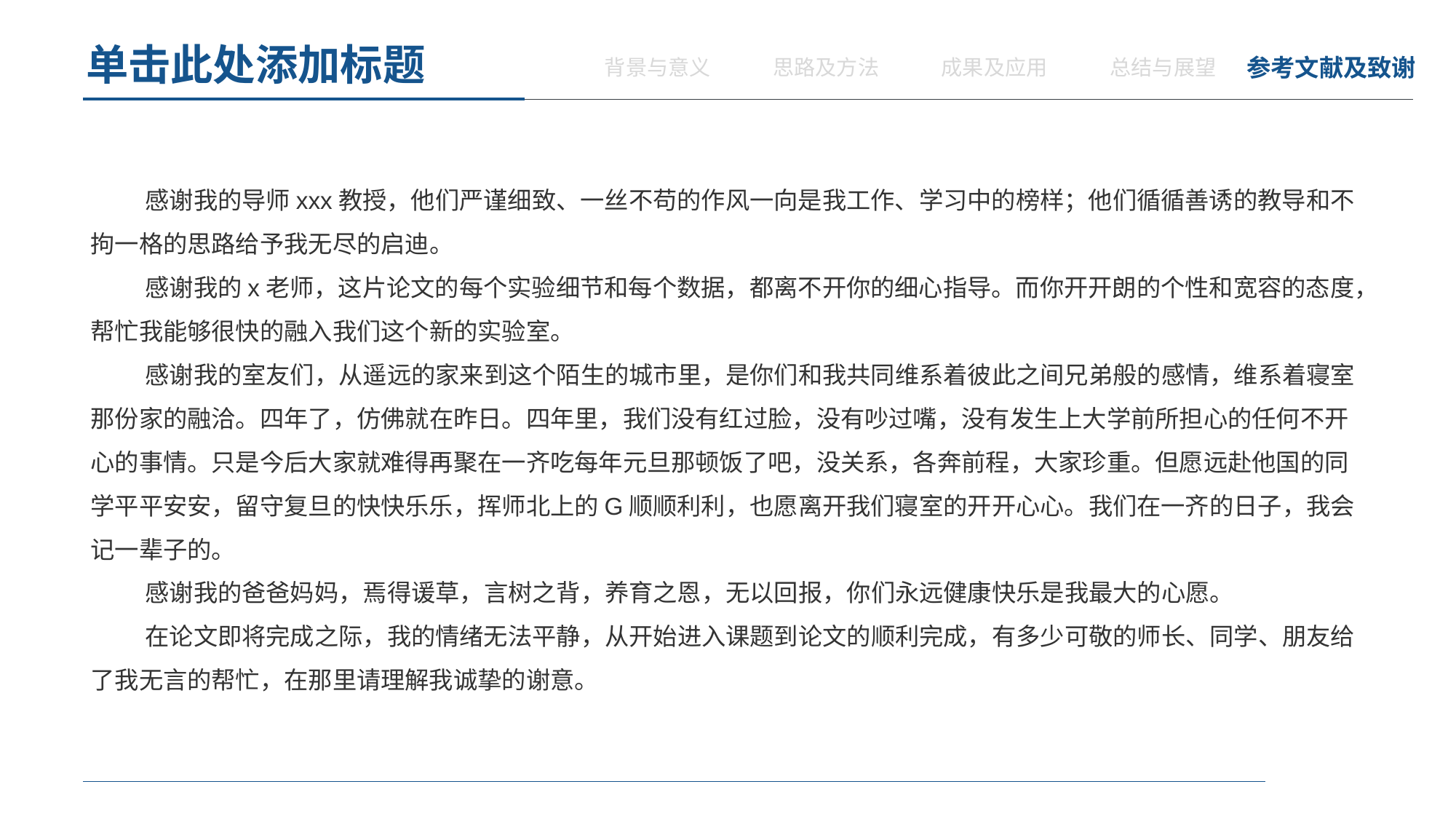

单击此处添加标题
背景与意义
思路及方法
成果及应用
总结与展望
参考文献及致谢
感谢我的导师xxx教授，他们严谨细致、一丝不苟的作风一向是我工作、学习中的榜样；他们循循善诱的教导和不拘一格的思路给予我无尽的启迪。
感谢我的x老师，这片论文的每个实验细节和每个数据，都离不开你的细心指导。而你开开朗的个性和宽容的态度，帮忙我能够很快的融入我们这个新的实验室。
感谢我的室友们，从遥远的家来到这个陌生的城市里，是你们和我共同维系着彼此之间兄弟般的感情，维系着寝室那份家的融洽。四年了，仿佛就在昨日。四年里，我们没有红过脸，没有吵过嘴，没有发生上大学前所担心的任何不开心的事情。只是今后大家就难得再聚在一齐吃每年元旦那顿饭了吧，没关系，各奔前程，大家珍重。但愿远赴他国的同学平平安安，留守复旦的快快乐乐，挥师北上的G顺顺利利，也愿离开我们寝室的开开心心。我们在一齐的日子，我会记一辈子的。
感谢我的爸爸妈妈，焉得谖草，言树之背，养育之恩，无以回报，你们永远健康快乐是我最大的心愿。
在论文即将完成之际，我的情绪无法平静，从开始进入课题到论文的顺利完成，有多少可敬的师长、同学、朋友给了我无言的帮忙，在那里请理解我诚挚的谢意。